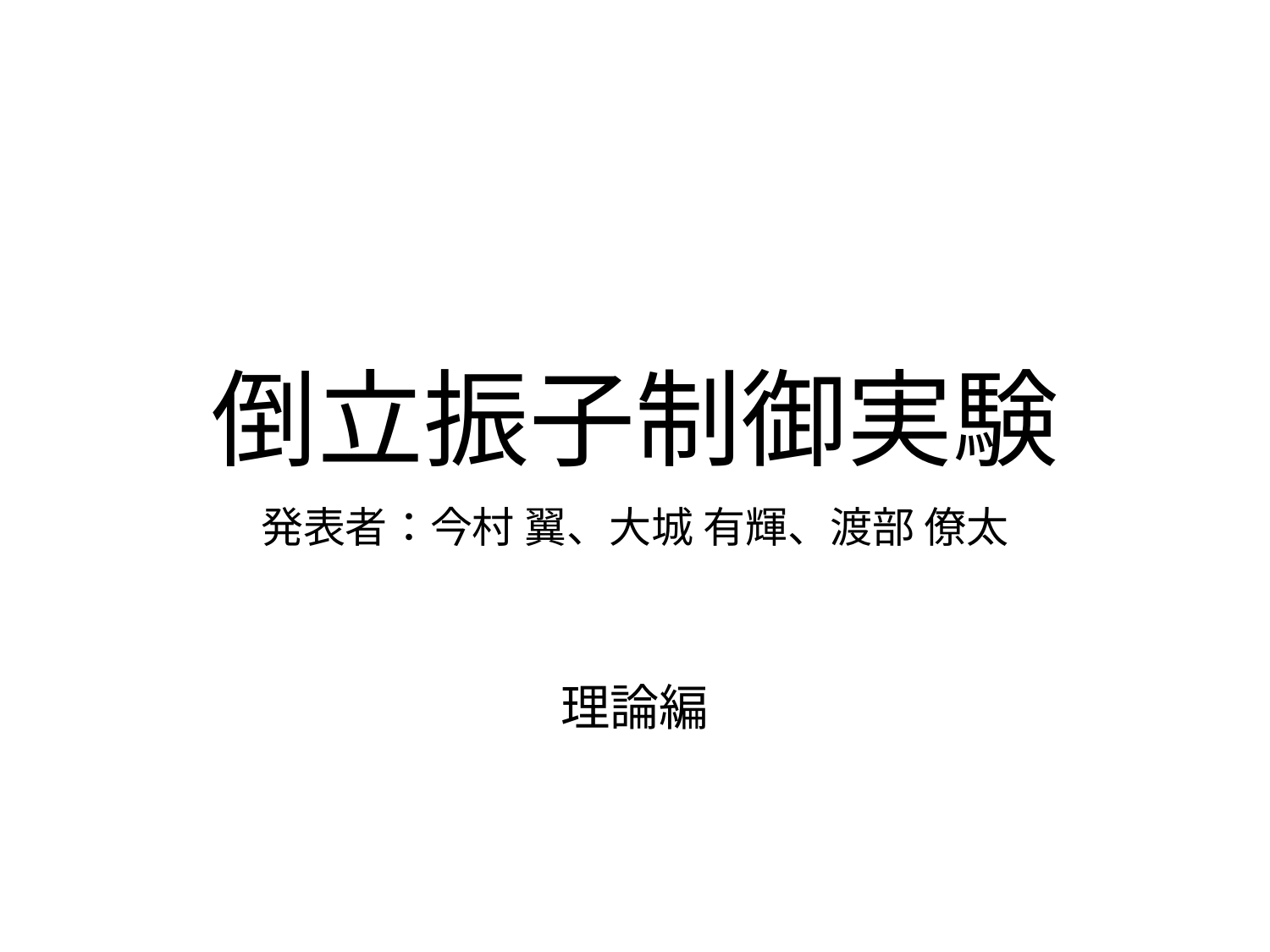

# 倒立振子制御実験
発表者：今村 翼、大城 有輝、渡部 僚太
理論編